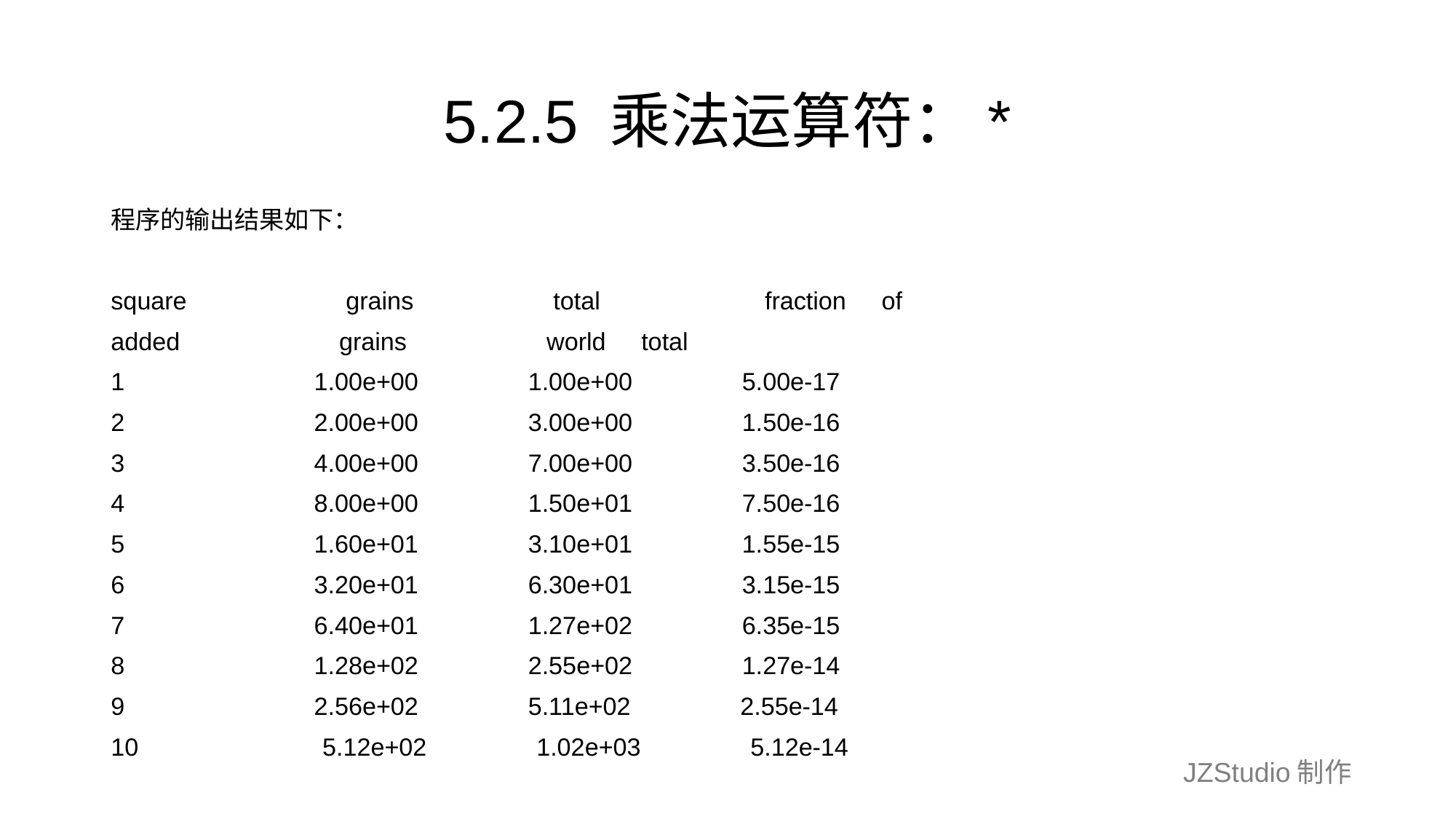

# 5.2.5 乘法运算符：*
程序的输出结果如下：

square　　　　　　grains　　　　　 total　　　　　　 fraction　of
added　　　　　　grains　　　　　 world　total
1　　　　　　　 1.00e+00　　　　1.00e+00　　　　5.00e-17
2　　　　　　　 2.00e+00　　　　3.00e+00　　　　1.50e-16
3　　　　　　　 4.00e+00　　　　7.00e+00　　　　3.50e-16
4　　　　　　　 8.00e+00　　　　1.50e+01　　　　7.50e-16
5　　　　　　　 1.60e+01　　　　3.10e+01　　　　1.55e-15
6　　　　　　　 3.20e+01　　　　6.30e+01　　　　3.15e-15
7　　　　　　　 6.40e+01　　　　1.27e+02　　　　6.35e-15
8　　　　　　　 1.28e+02　　　　2.55e+02　　　　1.27e-14
9　　　　　　　 2.56e+02　　　　5.11e+02　　　　2.55e-14
10　　　　　　　5.12e+02　　　　1.02e+03　　　　5.12e-14